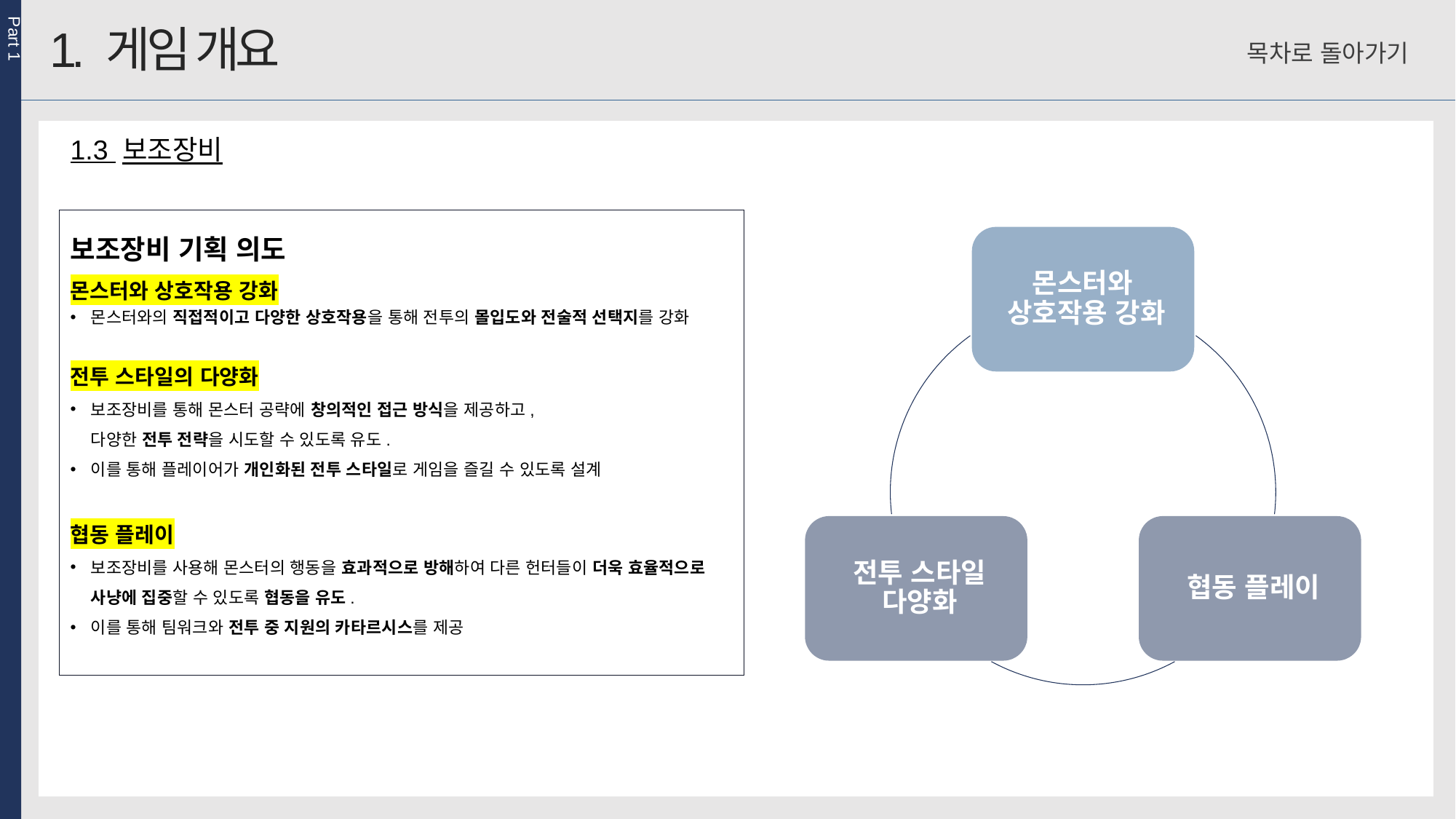

Part 1
1. 게임 개요
목차로 돌아가기

1.3 보조장비
보조장비 기획 의도
몬스터와 상호작용 강화
몬스터와의 직접적이고 다양한 상호작용을 통해 전투의 몰입도와 전술적 선택지를 강화

전투 스타일의 다양화
보조장비를 통해 몬스터 공략에 창의적인 접근 방식을 제공하고,
다양한 전투 전략을 시도할 수 있도록 유도.
이를 통해 플레이어가 개인화된 전투 스타일로 게임을 즐길 수 있도록 설계

협동 플레이
보조장비를 사용해 몬스터의 행동을 효과적으로 방해하여 다른 헌터들이 더욱 효율적으로 사냥에 집중할 수 있도록 협동을 유도.
이를 통해 팀워크와 전투 중 지원의 카타르시스를 제공

몬스터와
상호작용 강화
협동 플레이
전투 스타일
다양화